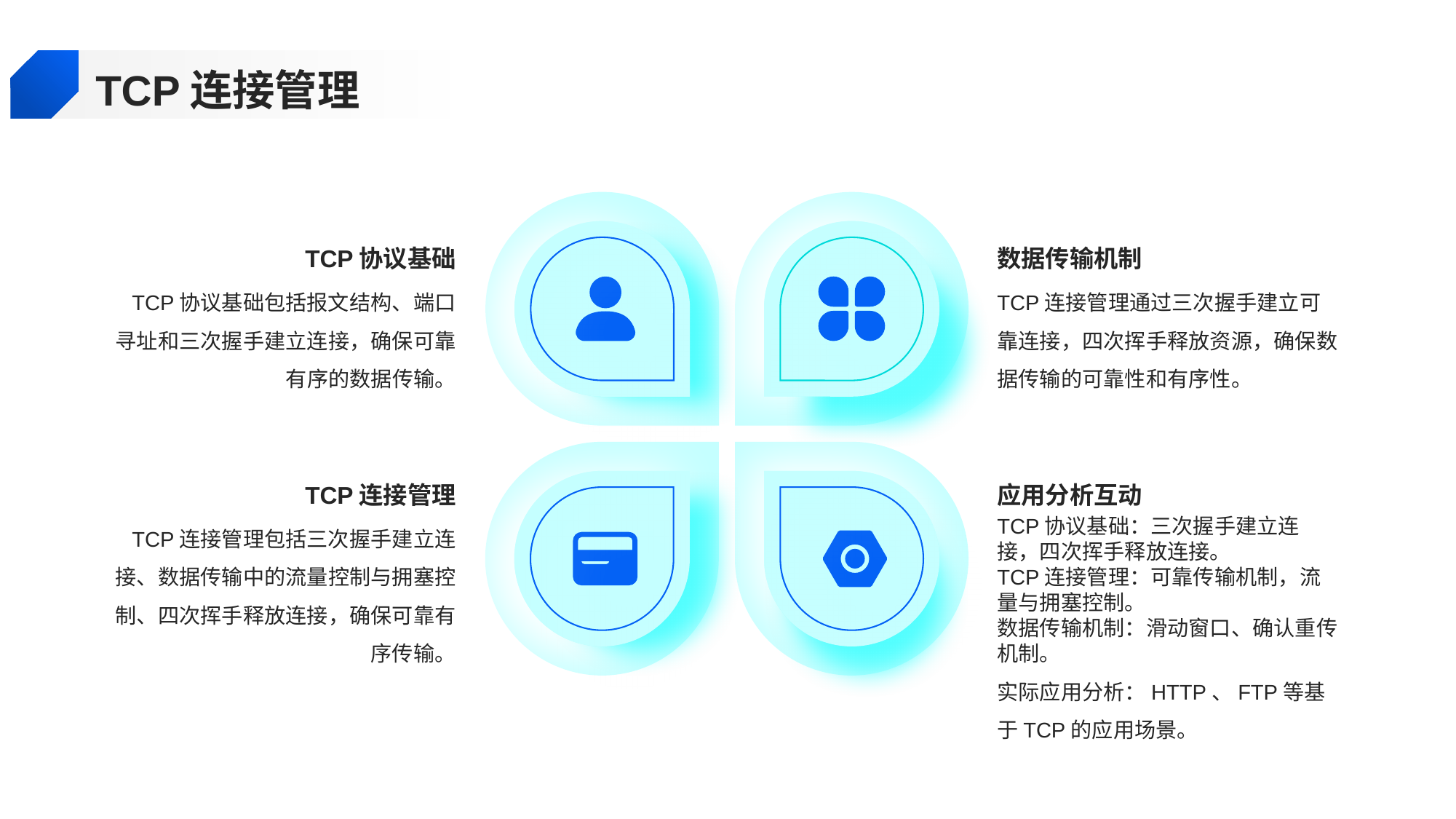

TCP连接管理

TCP协议基础
数据传输机制

TCP协议基础包括报文结构、端口寻址和三次握手建立连接，确保可靠有序的数据传输。
TCP连接管理通过三次握手建立可靠连接，四次挥手释放资源，确保数据传输的可靠性和有序性。

TCP连接管理
应用分析互动

TCP连接管理包括三次握手建立连接、数据传输中的流量控制与拥塞控制、四次挥手释放连接，确保可靠有序传输。
TCP协议基础：三次握手建立连接，四次挥手释放连接。
TCP连接管理：可靠传输机制，流量与拥塞控制。
数据传输机制：滑动窗口、确认重传机制。
实际应用分析：HTTP、FTP等基于TCP的应用场景。